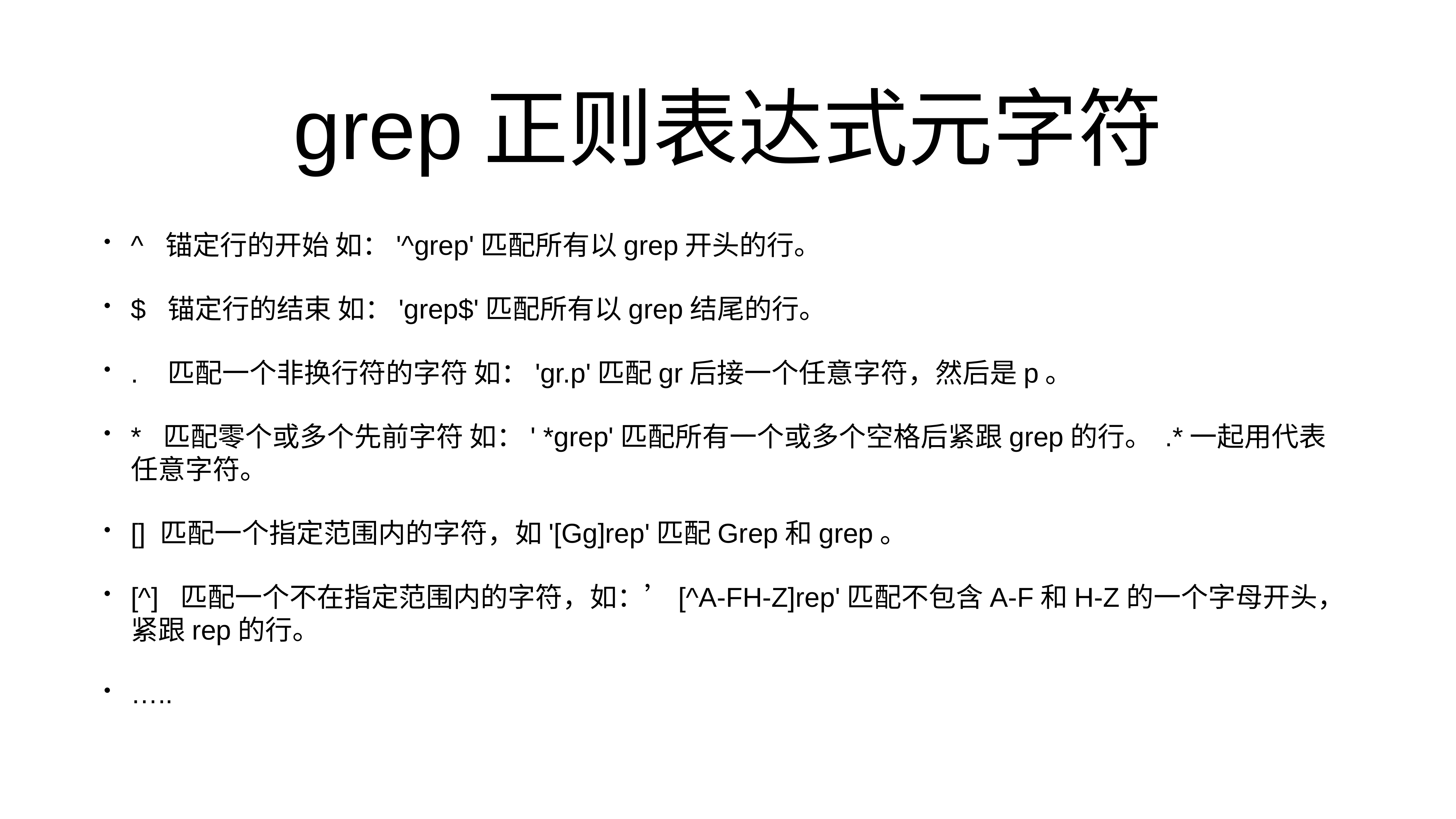

# grep正则表达式元字符
^  锚定行的开始 如：'^grep'匹配所有以grep开头的行。
$  锚定行的结束 如：'grep$'匹配所有以grep结尾的行。
.   匹配一个非换行符的字符 如：'gr.p'匹配gr后接一个任意字符，然后是p。
*  匹配零个或多个先前字符 如：' *grep'匹配所有一个或多个空格后紧跟grep的行。 .*一起用代表任意字符。
[] 匹配一个指定范围内的字符，如'[Gg]rep'匹配Grep和grep。
[^]  匹配一个不在指定范围内的字符，如：’[^A-FH-Z]rep'匹配不包含A-F和H-Z的一个字母开头，紧跟rep的行。
…..